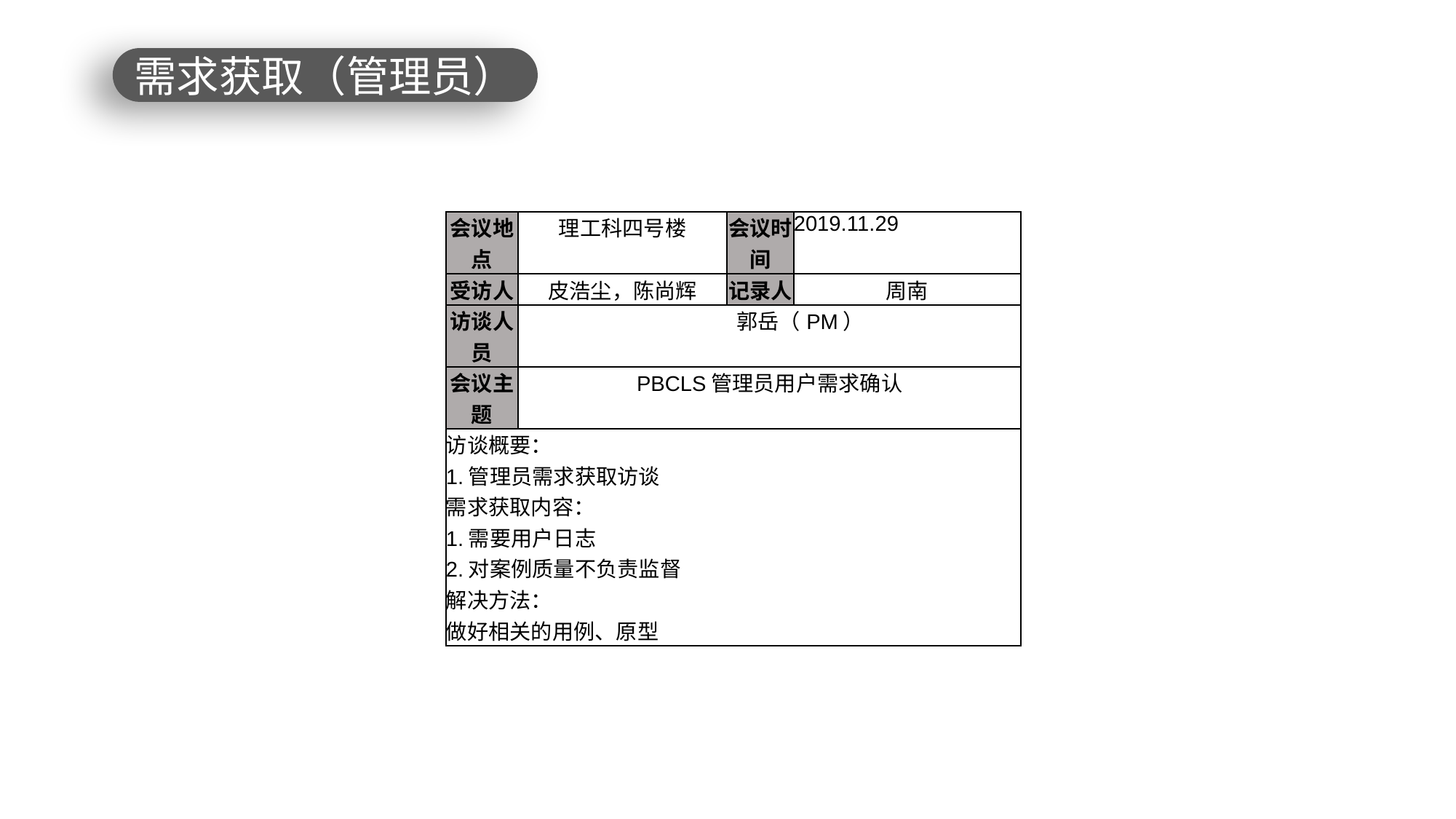

需求获取（管理员）
| 会议地点 | 理工科四号楼 | 会议时间 | 2019.11.29 |
| --- | --- | --- | --- |
| 受访人 | 皮浩尘，陈尚辉 | 记录人 | 周南 |
| 访谈人员 | 郭岳（PM） |  |  |
| 会议主题 | PBCLS管理员用户需求确认 |  |  |
| 访谈概要： 1.管理员需求获取访谈 需求获取内容： 1.需要用户日志 2.对案例质量不负责监督 解决方法： 做好相关的用例、原型 |  |  |  |